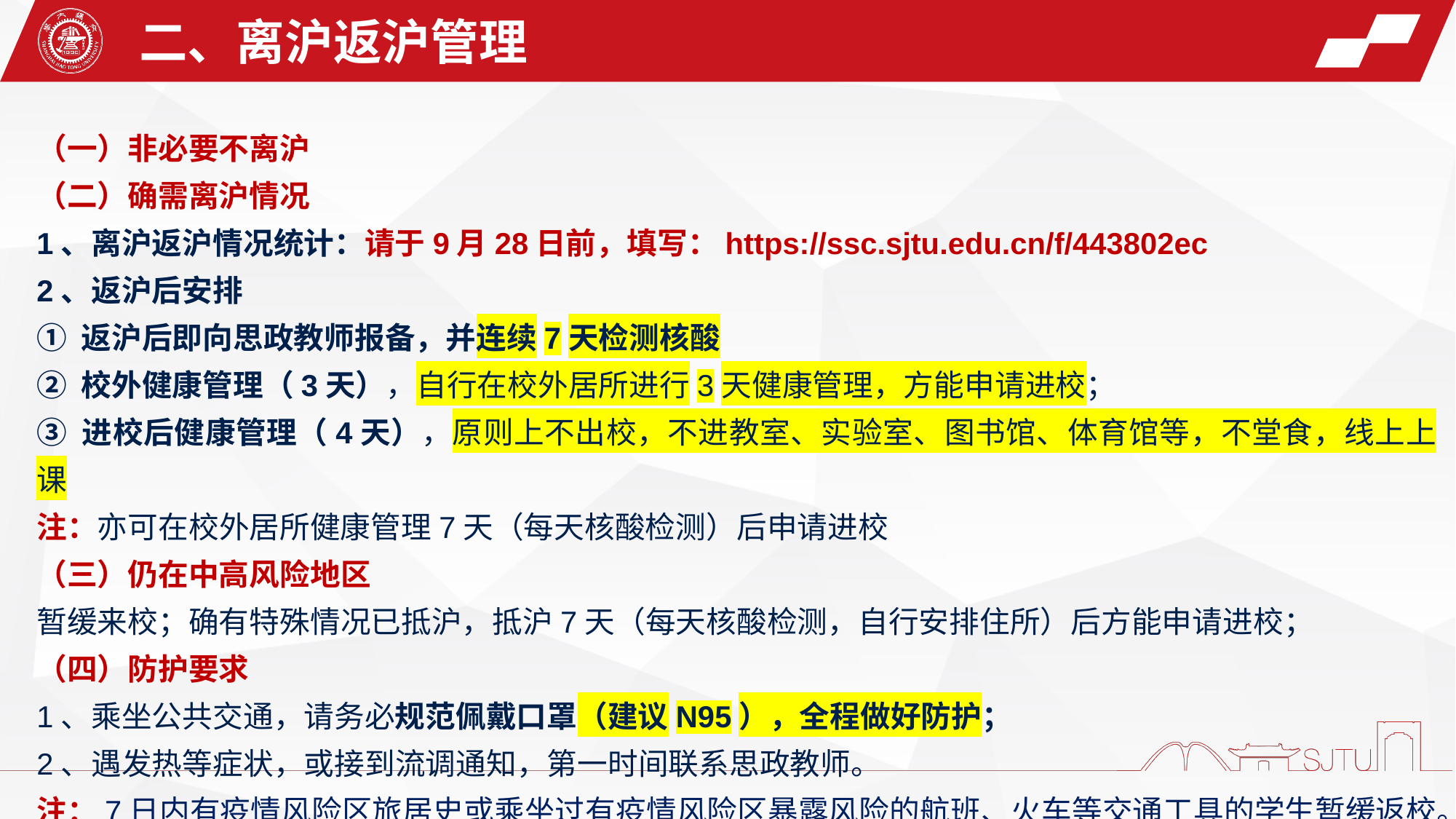

二、离沪返沪管理
（一）非必要不离沪
（二）确需离沪情况
1、离沪返沪情况统计：请于9月28日前，填写：https://ssc.sjtu.edu.cn/f/443802ec
2、返沪后安排
① 返沪后即向思政教师报备，并连续7天检测核酸
② 校外健康管理（3天），自行在校外居所进行3天健康管理，方能申请进校；
③ 进校后健康管理（4天），原则上不出校，不进教室、实验室、图书馆、体育馆等，不堂食，线上上课
注：亦可在校外居所健康管理7天（每天核酸检测）后申请进校
（三）仍在中高风险地区
暂缓来校；确有特殊情况已抵沪，抵沪7天（每天核酸检测，自行安排住所）后方能申请进校；
（四）防护要求
1、乘坐公共交通，请务必规范佩戴口罩（建议N95），全程做好防护；
2、遇发热等症状，或接到流调通知，第一时间联系思政教师。
注：7日内有疫情风险区旅居史或乘坐过有疫情风险区暴露风险的航班、火车等交通工具的学生暂缓返校。